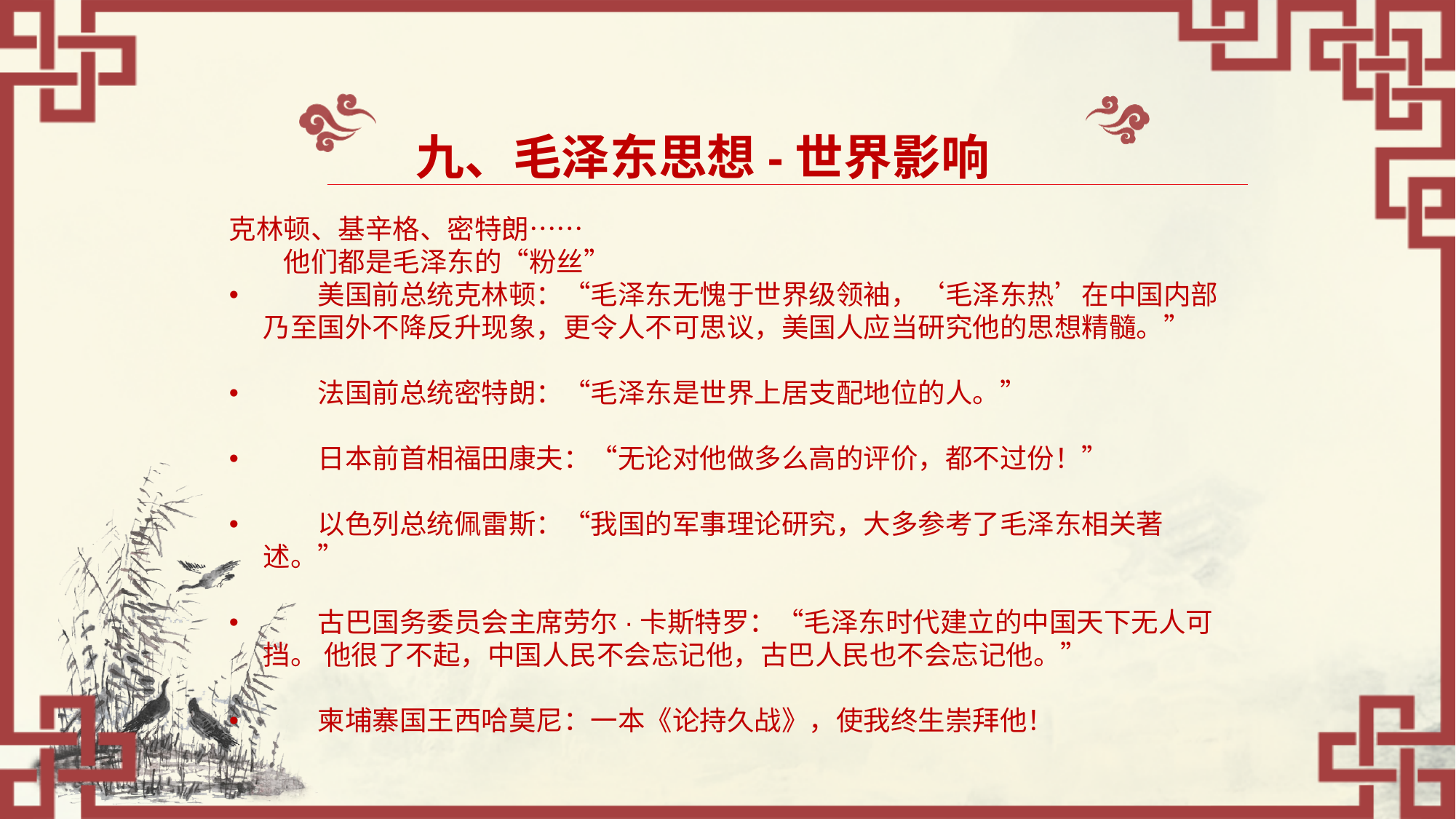

九、毛泽东思想-世界影响
克林顿、基辛格、密特朗……
　　他们都是毛泽东的“粉丝”
　　美国前总统克林顿：“毛泽东无愧于世界级领袖，‘毛泽东热’在中国内部乃至国外不降反升现象，更令人不可思议，美国人应当研究他的思想精髓。”

　　法国前总统密特朗：“毛泽东是世界上居支配地位的人。”

　　日本前首相福田康夫：“无论对他做多么高的评价，都不过份！”

　　以色列总统佩雷斯：“我国的军事理论研究，大多参考了毛泽东相关著述。”

　　古巴国务委员会主席劳尔·卡斯特罗：“毛泽东时代建立的中国天下无人可挡。 他很了不起，中国人民不会忘记他，古巴人民也不会忘记他。”

　　柬埔寨国王西哈莫尼：一本《论持久战》，使我终生崇拜他！